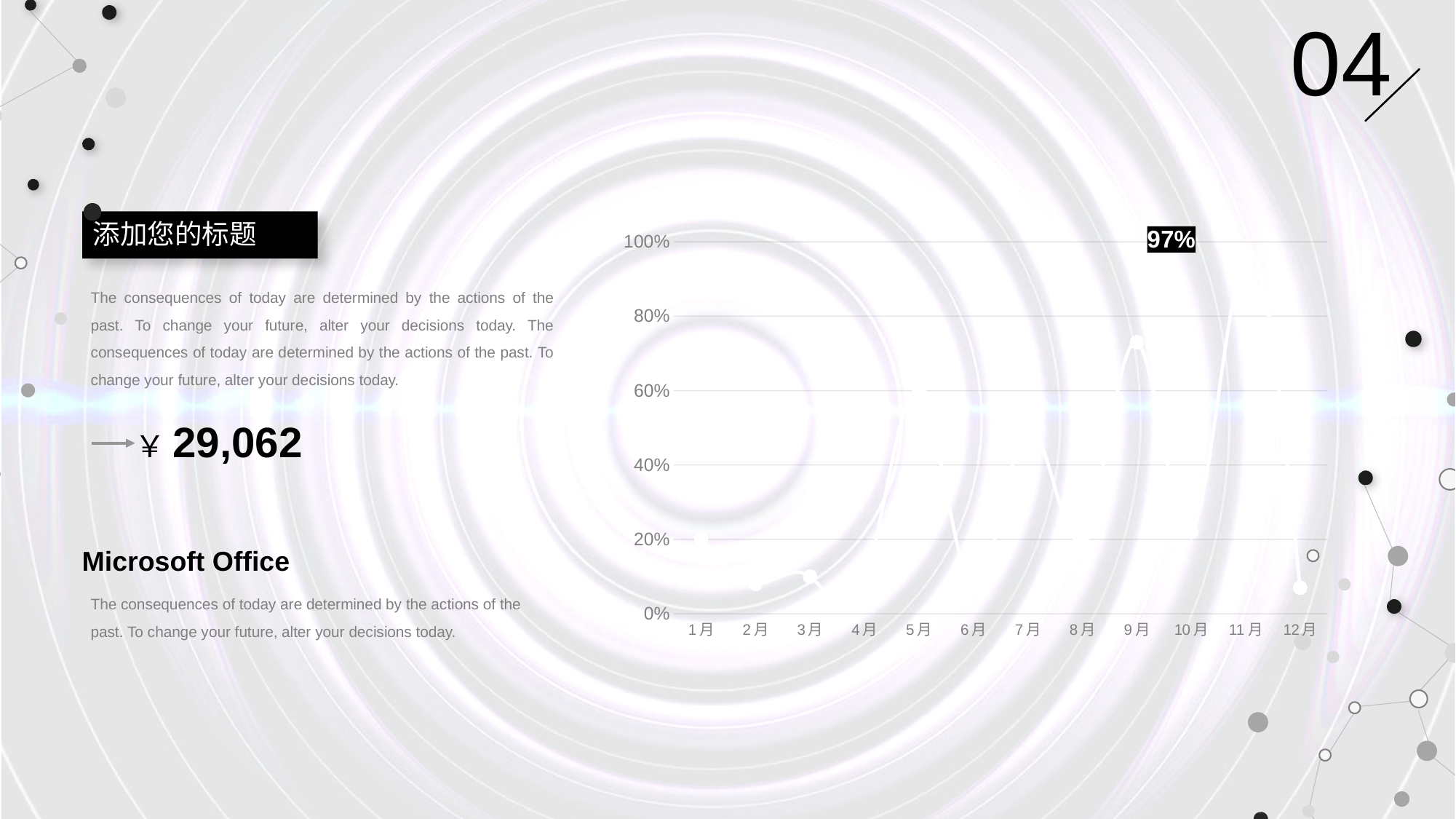

04

添加您的标题
The consequences of today are determined by the actions of the past. To change your future, alter your decisions today. The consequences of today are determined by the actions of the past. To change your future, alter your decisions today.

### Chart

| Category | 系列 2 |
|---|---|
| 1月 | 0.2 |
| 2月 | 0.08 |
| 3月 | 0.1 |
| 4月 | 0.08 |
| 5月 | 0.6 |
| 6月 | 0.07 |
| 7月 | 0.5 |
| 8月 | 0.2 |
| 9月 | 0.73 |
| 10月 | 0.22 |
| 11月 | 0.97 |
| 12月 | 0.07 |

￥29,062

Microsoft Office

The consequences of today are determined by the actions of the past. To change your future, alter your decisions today.